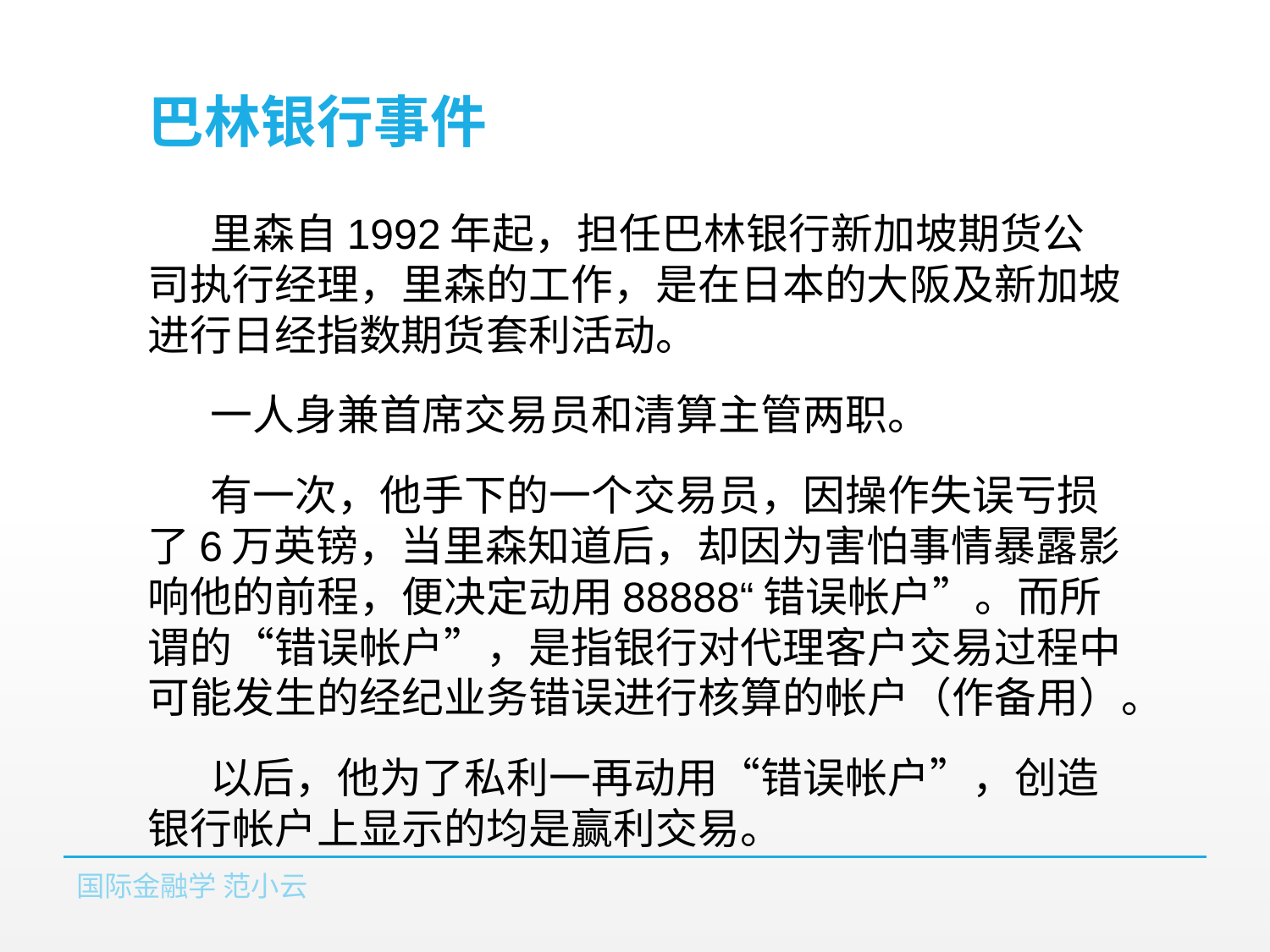

# 巴林银行事件
里森自1992年起，担任巴林银行新加坡期货公司执行经理，里森的工作，是在日本的大阪及新加坡进行日经指数期货套利活动。
一人身兼首席交易员和清算主管两职。
有一次，他手下的一个交易员，因操作失误亏损了6万英镑，当里森知道后，却因为害怕事情暴露影响他的前程，便决定动用88888“错误帐户”。而所谓的“错误帐户”，是指银行对代理客户交易过程中可能发生的经纪业务错误进行核算的帐户（作备用）。
以后，他为了私利一再动用“错误帐户”，创造银行帐户上显示的均是赢利交易。

国际金融学 范小云